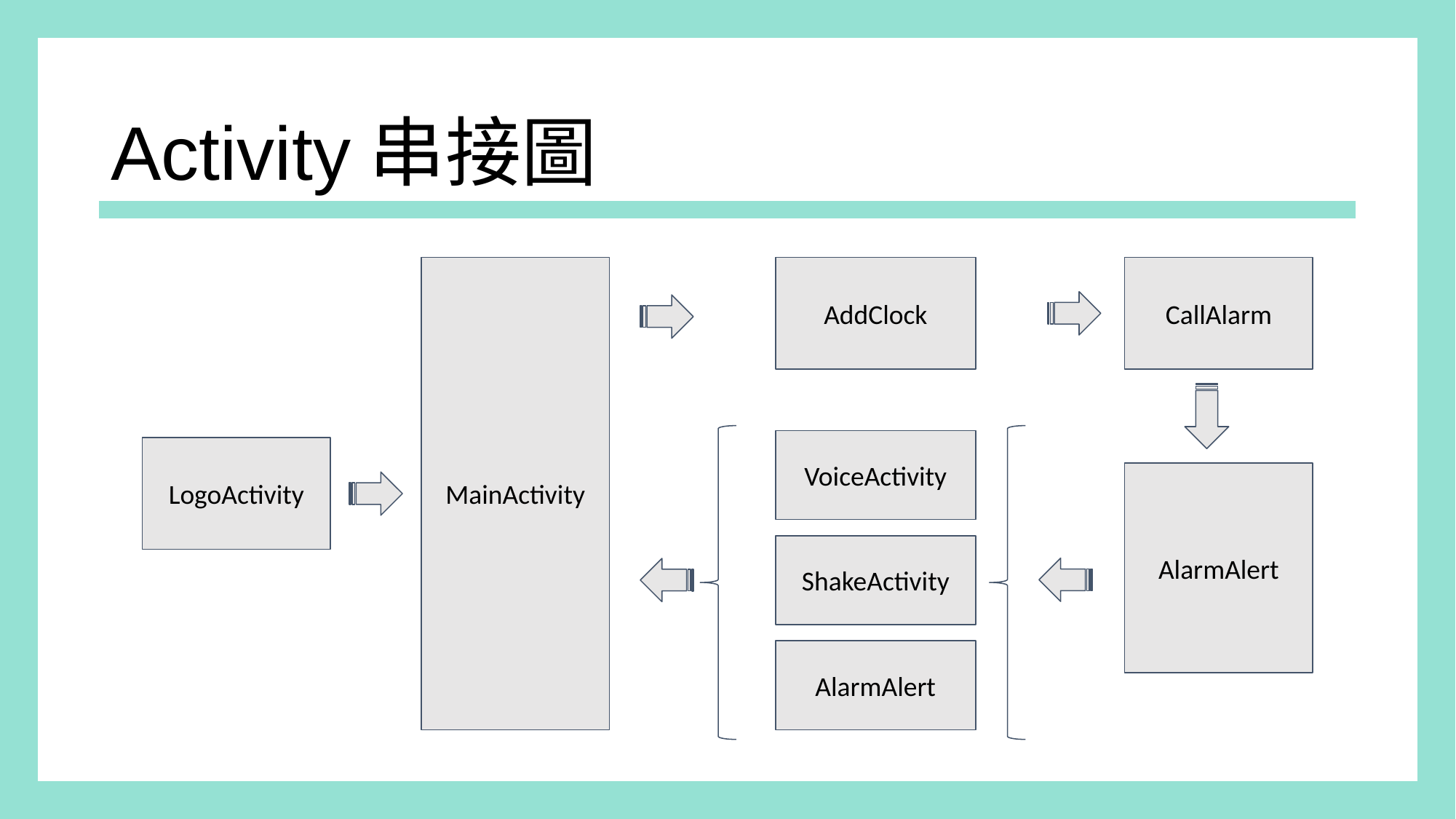

Activity串接圖

MainActivity
AddClock
CallAlarm

VoiceActivity
LogoActivity
AlarmAlert

ShakeActivity

AlarmAlert